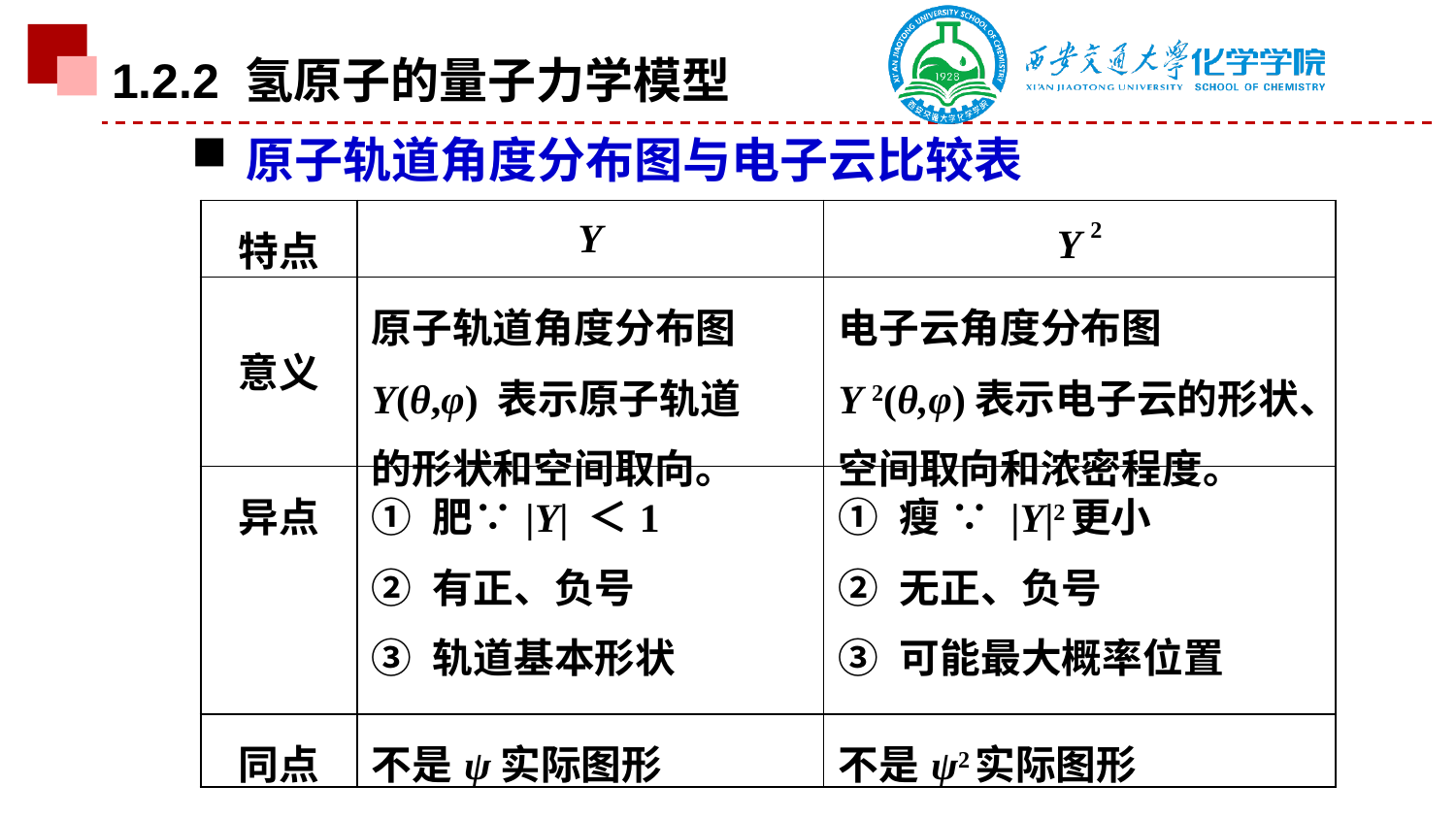

1.2.2 氢原子的量子力学模型
原子轨道角度分布图与电子云比较表

| 特点 | Y | Y 2 |
| --- | --- | --- |
| 意义 | 原子轨道角度分布图Y(θ,φ) 表示原子轨道 的形状和空间取向。 | 电子云角度分布图 Y 2(θ,φ)表示电子云的形状、空间取向和浓密程度。 |
| 异点 | ① 肥∵|Y| ＜1 ② 有正、负号 ③ 轨道基本形状 | ① 瘦 ∵ |Y|2更小 ② 无正、负号 ③ 可能最大概率位置 |
| 同点 | 不是ψ实际图形 | 不是ψ2实际图形 |